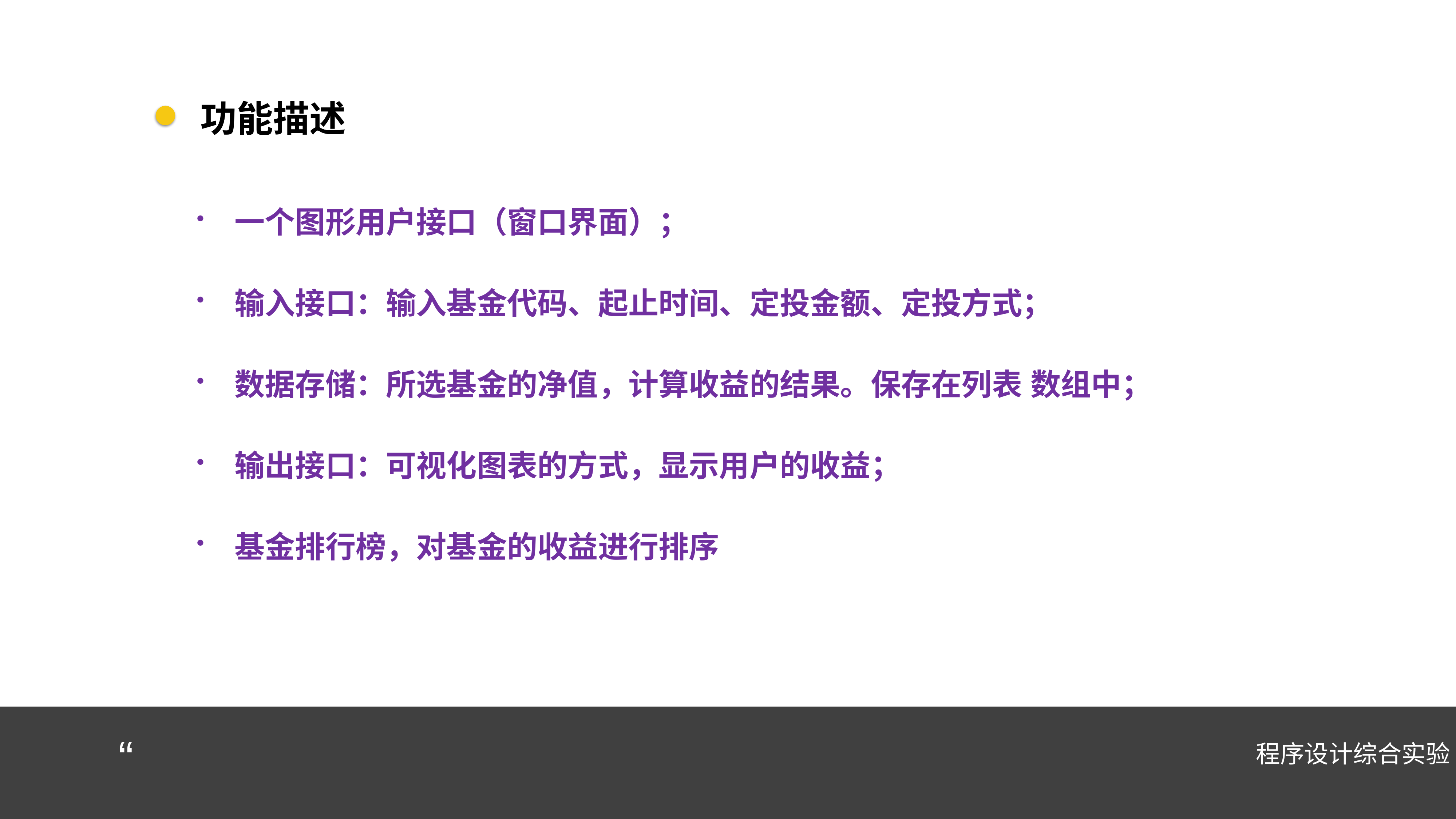

功能描述

一个图形用户接口（窗口界面）；
输入接口：输入基金代码、起止时间、定投金额、定投方式；
数据存储：所选基金的净值，计算收益的结果。保存在列表 数组中；
输出接口：可视化图表的方式，显示用户的收益；
基金排行榜，对基金的收益进行排序
“